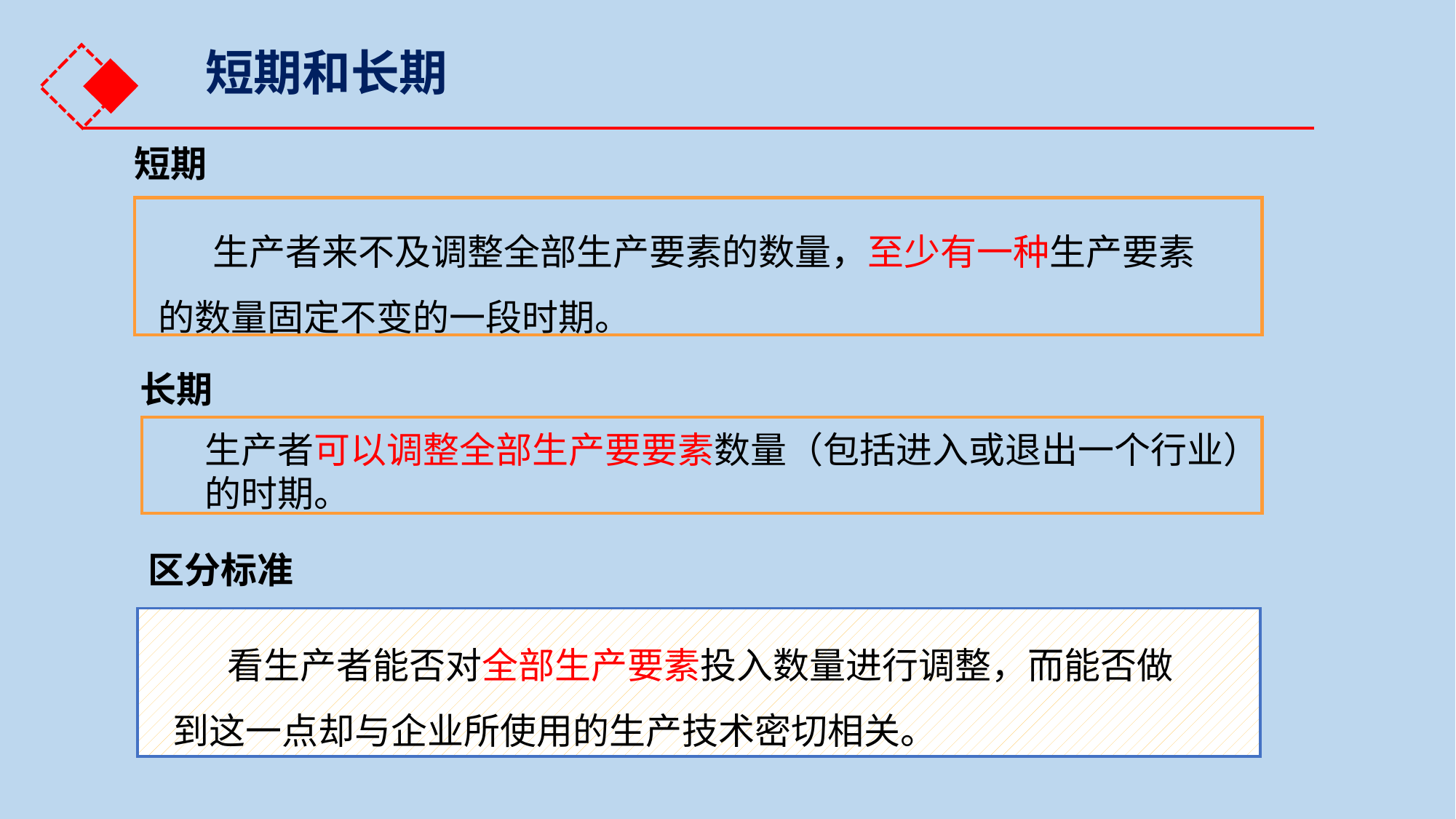

短期和长期

短期

生产者来不及调整全部生产要素的数量，至少有一种生产要素的数量固定不变的一段时期。

长期

生产者可以调整全部生产要要素数量（包括进入或退出一个行业）
的时期。
区分标准

看生产者能否对全部生产要素投入数量进行调整，而能否做到这一点却与企业所使用的生产技术密切相关。